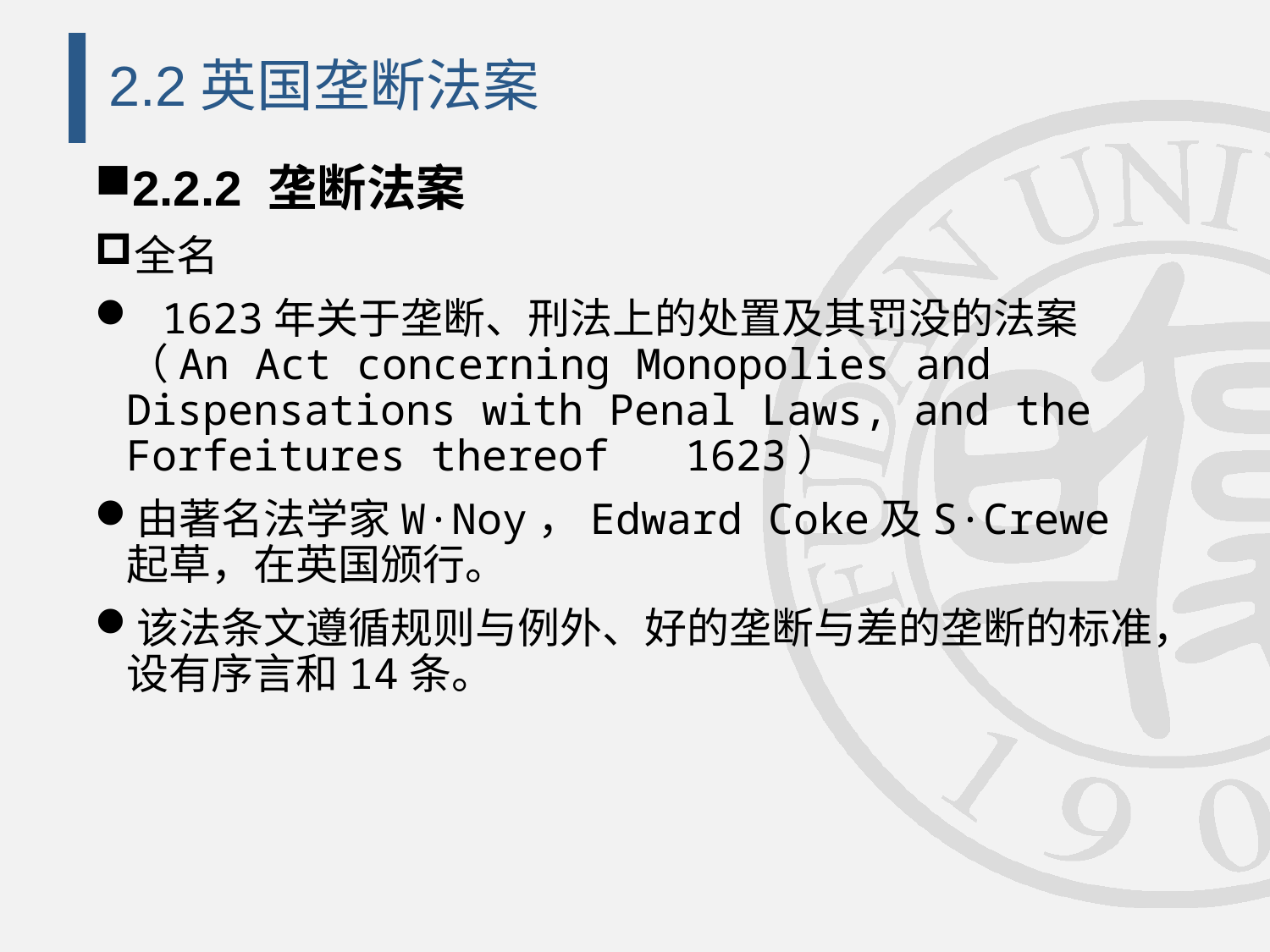

# 2.2英国垄断法案
2.2.2 垄断法案
全名
 1623年关于垄断、刑法上的处置及其罚没的法案（An Act concerning Monopolies and Dispensations with Penal Laws, and the Forfeitures thereof   1623）
由著名法学家W·Noy，Edward Coke及S·Crewe起草，在英国颁行。
该法条文遵循规则与例外、好的垄断与差的垄断的标准，设有序言和14条。